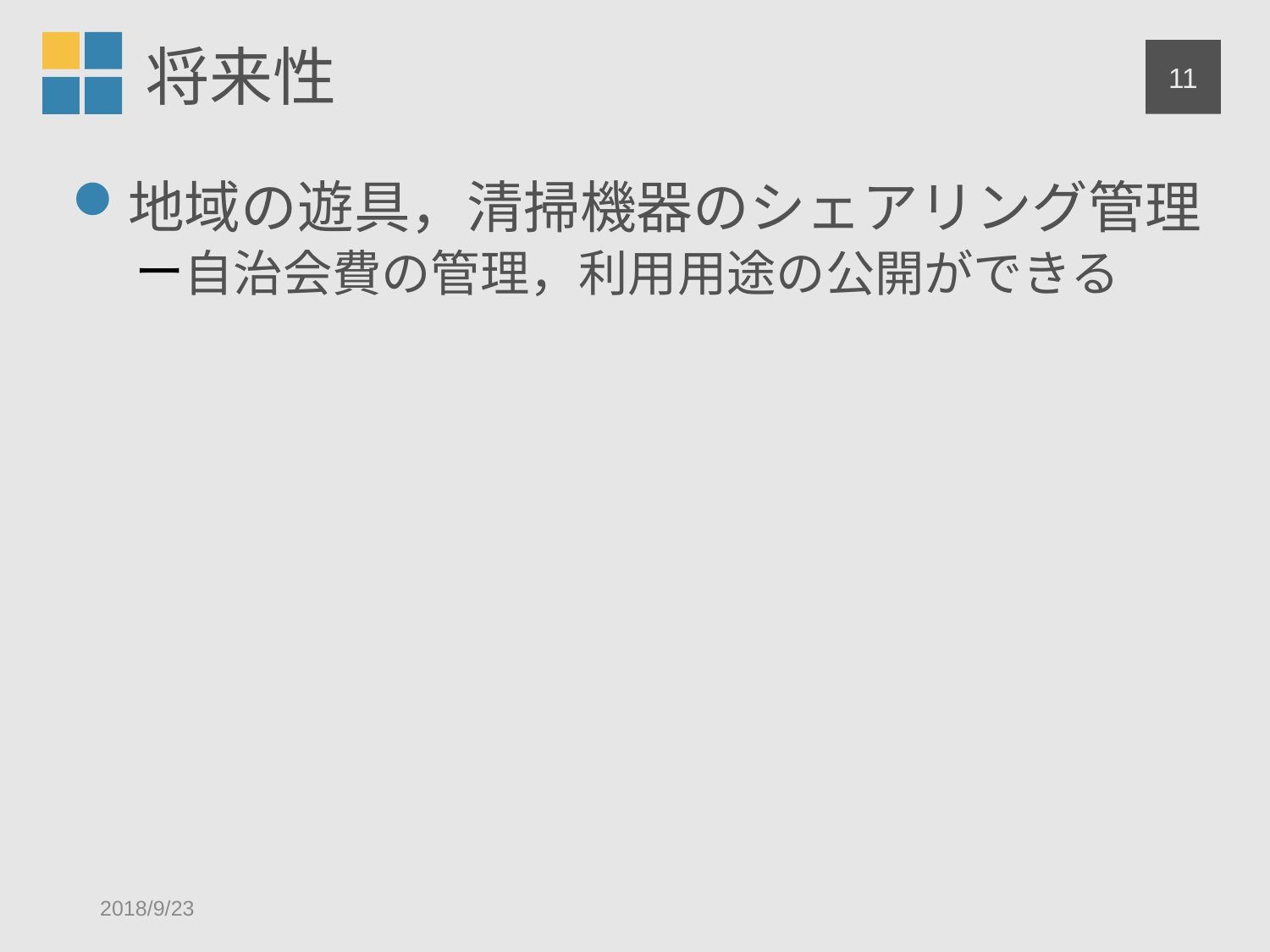

# 将来性
11
地域の遊具，清掃機器のシェアリング管理
自治会費の管理，利用用途の公開ができる

2018/9/23